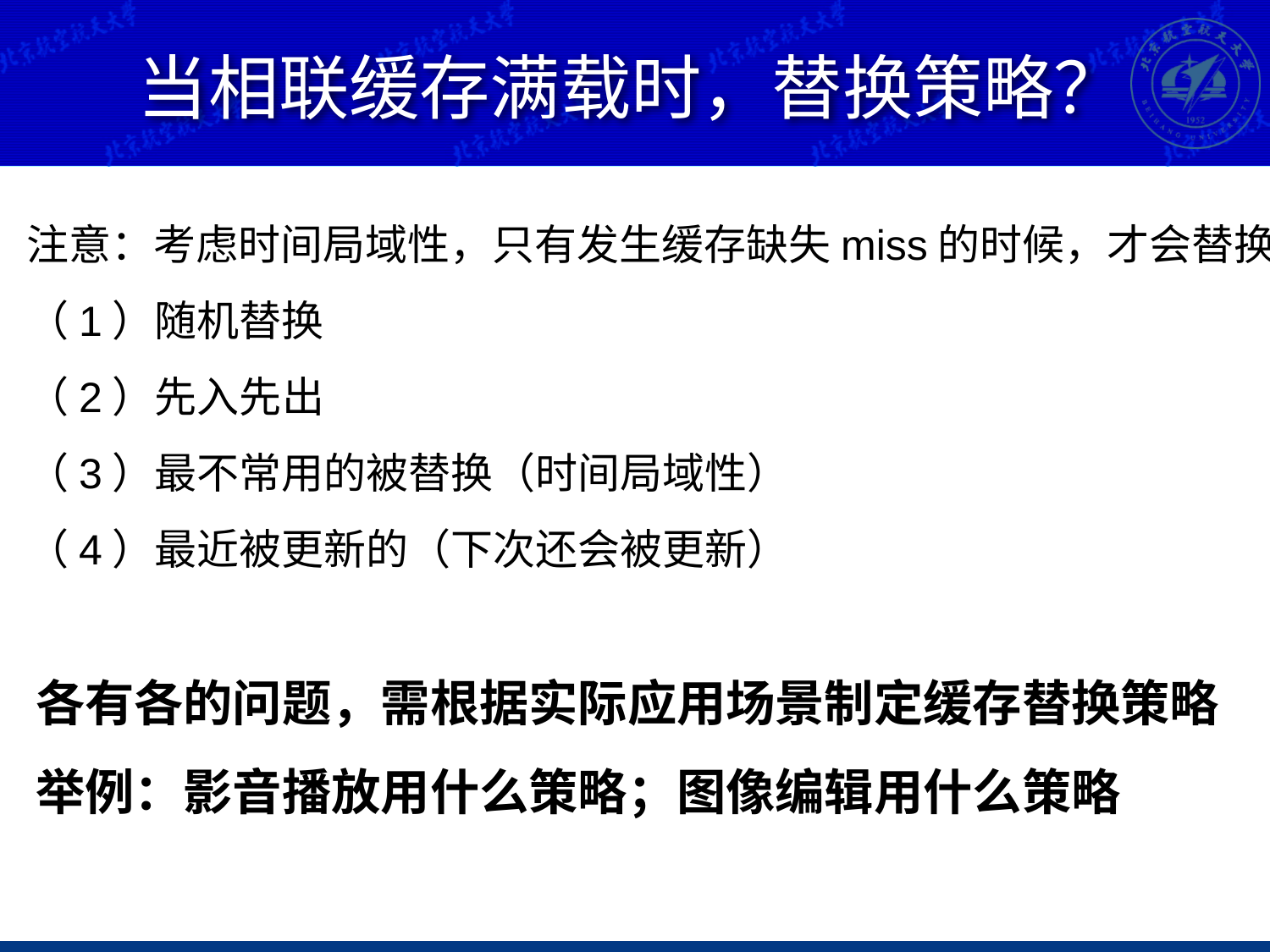

# 当相联缓存满载时，替换策略？
注意：考虑时间局域性，只有发生缓存缺失miss的时候，才会替换
（1）随机替换
（2）先入先出
（3）最不常用的被替换（时间局域性）
（4）最近被更新的（下次还会被更新）

各有各的问题，需根据实际应用场景制定缓存替换策略
举例：影音播放用什么策略；图像编辑用什么策略